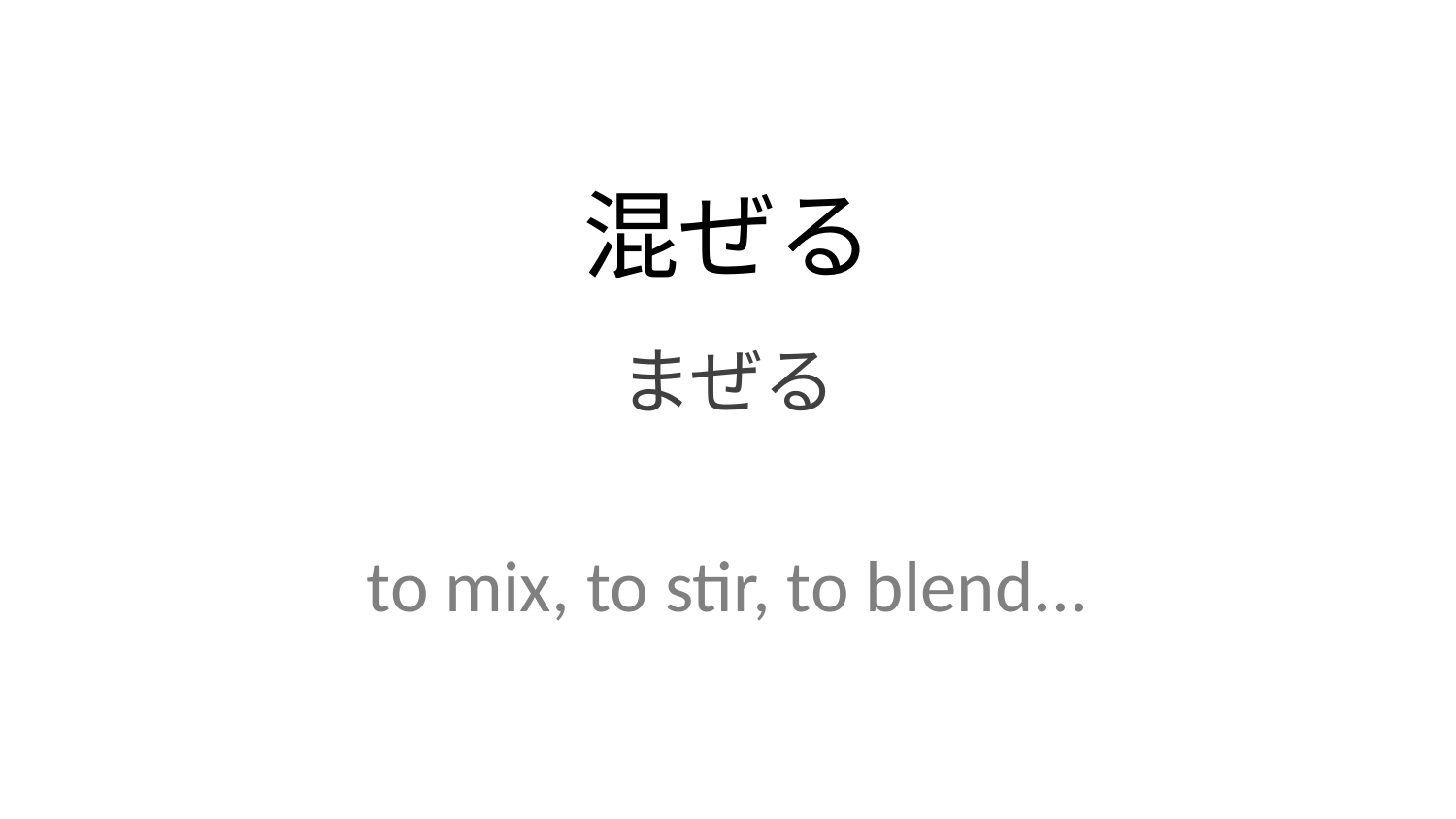

混ぜる

まぜる
to mix, to stir, to blend...